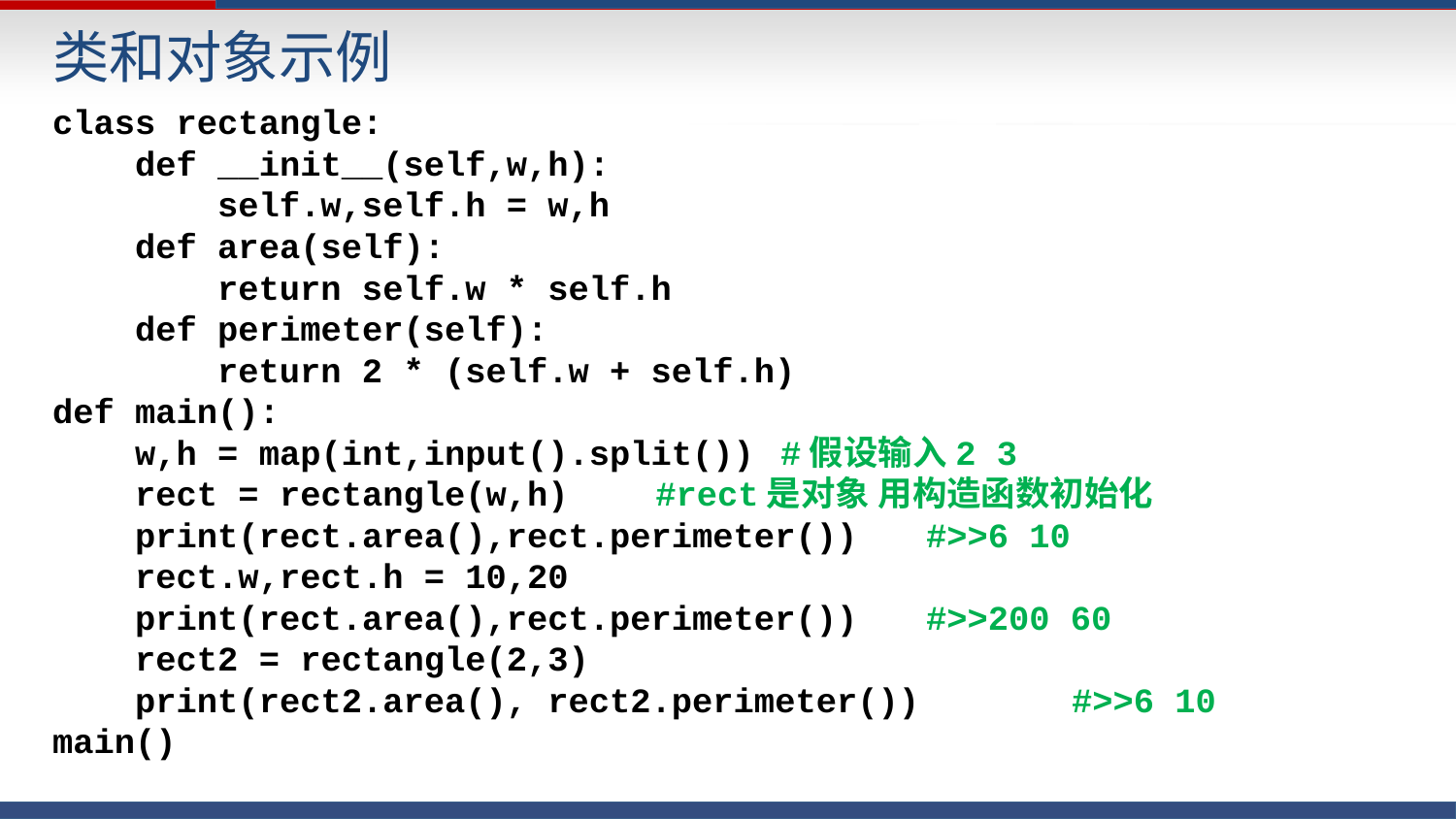

类和对象示例
class rectangle:
    def __init__(self,w,h):
        self.w,self.h = w,h
    def area(self):
        return self.w * self.h
    def perimeter(self):
        return 2 * (self.w + self.h)
def main():
    w,h = map(int,input().split())	#假设输入2 3
    rect = rectangle(w,h)	 #rect是对象 用构造函数初始化
    print(rect.area(),rect.perimeter()) 	#>>6 10
    rect.w,rect.h = 10,20
    print(rect.area(),rect.perimeter()) 	#>>200 60
    rect2 = rectangle(2,3)
    print(rect2.area(), rect2.perimeter())  	#>>6 10
main()